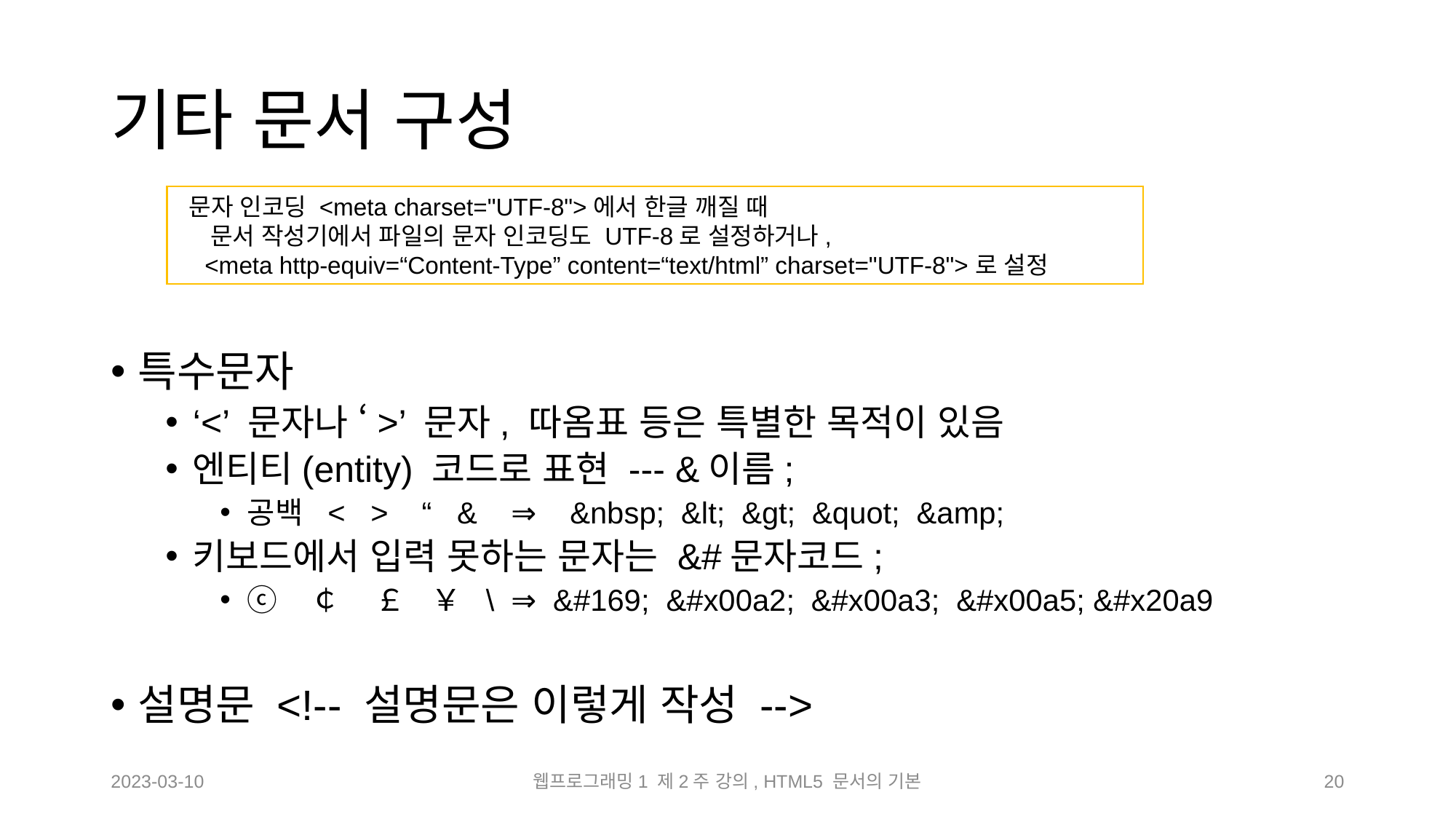

# 기타 문서 구성
 문자 인코딩 <meta charset="UTF-8">에서 한글 깨질 때
    문서 작성기에서 파일의 문자 인코딩도 UTF-8로 설정하거나,
    <meta http-equiv=“Content-Type” content=“text/html” charset="UTF-8">로 설정

특수문자
‘<’ 문자나 ‘>’ 문자, 따옴표 등은 특별한 목적이 있음
엔티티(entity) 코드로 표현 --- &이름;
공백  <   >    “   &    ⇒    &nbsp;  &lt;  &gt;  &quot;  &amp;
키보드에서 입력 못하는 문자는 &#문자코드;
ⓒ   ￠    ￡   ￥  \  ⇒  &#169;  &#x00a2;  &#x00a3;  &#x00a5; &#x20a9

설명문 <!-- 설명문은 이렇게 작성 -->
2023-03-10
웹프로그래밍1 제2주 강의, HTML5 문서의 기본
20